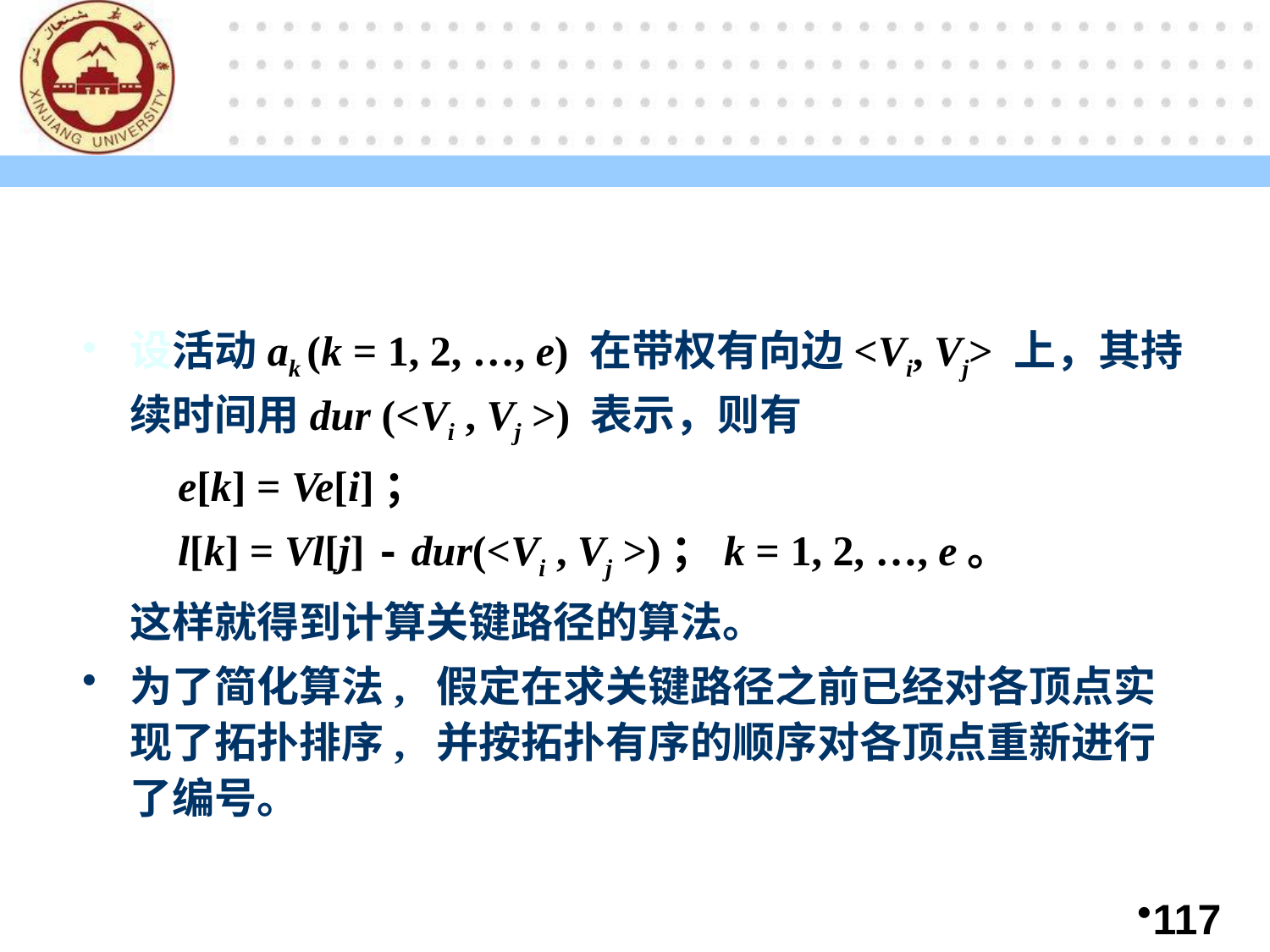

117-94
设活动ak (k = 1, 2, …, e) 在带权有向边<Vi, Vj> 上，其持续时间用dur (<Vi , Vj >) 表示，则有
         e[k] = Ve[i]；
         l[k] = Vl[j] - dur(<Vi , Vj >)；k = 1, 2, …, e。
	这样就得到计算关键路径的算法。
为了简化算法,  假定在求关键路径之前已经对各顶点实现了拓扑排序,  并按拓扑有序的顺序对各顶点重新进行了编号。